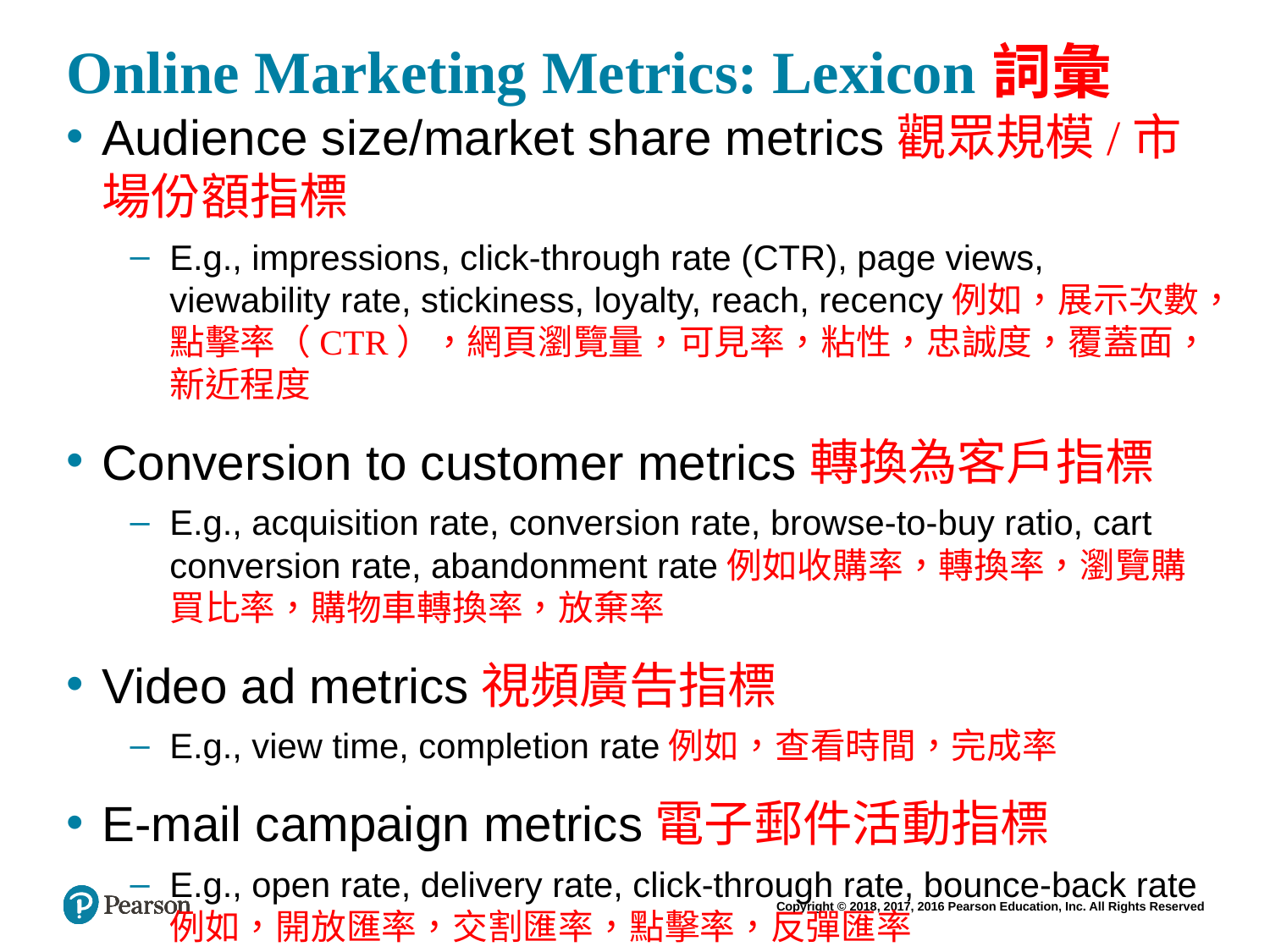

# Online Marketing Metrics: Lexicon詞彙
Audience size/market share metrics觀眾規模/市場份額指標
E.g., impressions, click-through rate (CTR), page views, viewability rate, stickiness, loyalty, reach, recency例如，展示次數，點擊率（CTR），網頁瀏覽量，可見率，粘性，忠誠度，覆蓋面，新近程度
Conversion to customer metrics轉換為客戶指標
E.g., acquisition rate, conversion rate, browse-to-buy ratio, cart conversion rate, abandonment rate例如收購率，轉換率，瀏覽購買比率，購物車轉換率，放棄率
Video ad metrics視頻廣告指標
E.g., view time, completion rate例如，查看時間，完成率
E-mail campaign metrics電子郵件活動指標
E.g., open rate, delivery rate, click-through rate, bounce-back rate例如，開放匯率，交割匯率，點擊率，反彈匯率